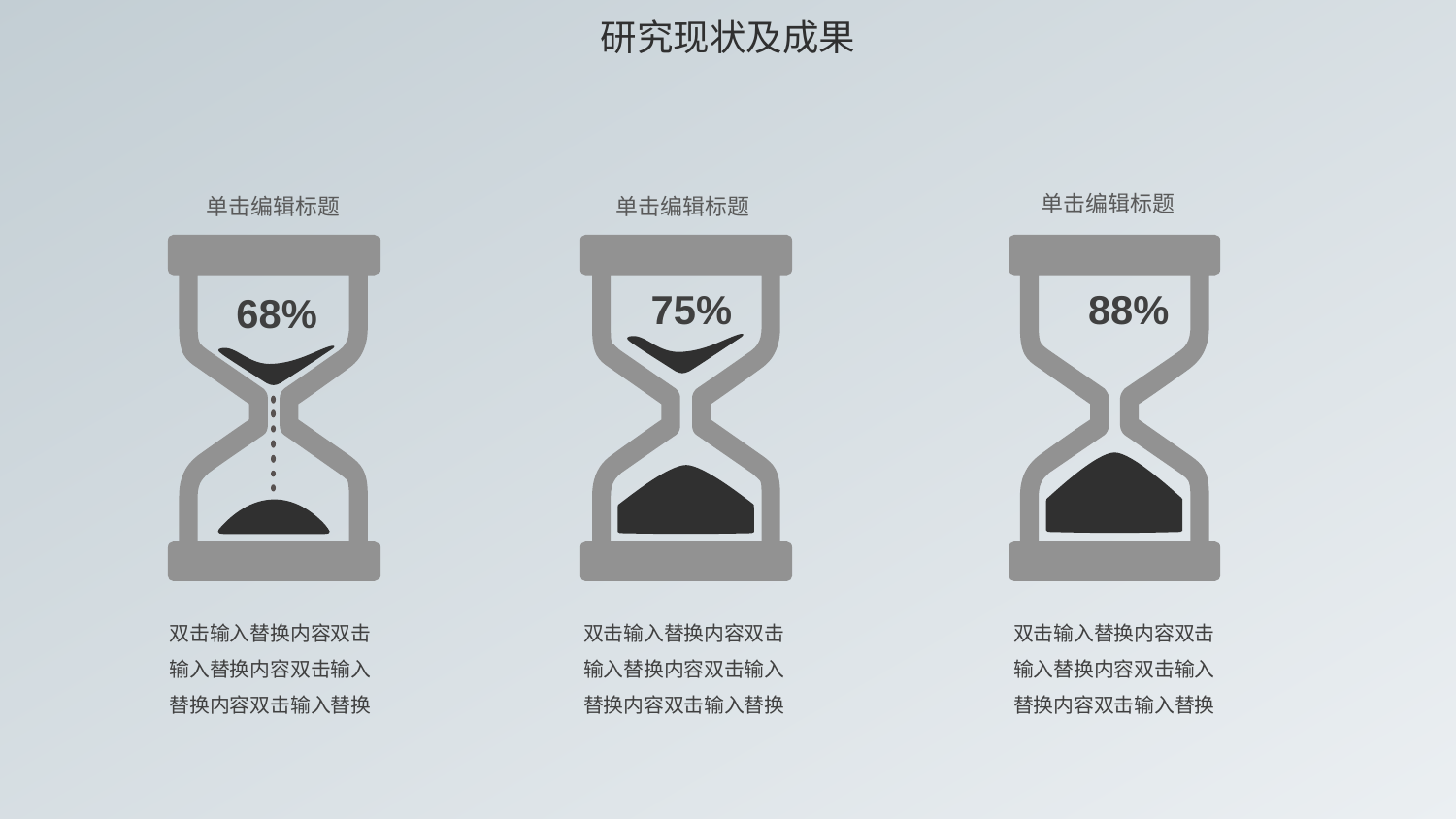

研究现状及成果
单击编辑标题
单击编辑标题
单击编辑标题

75%
双击输入替换内容双击输入替换内容双击输入替换内容双击输入替换
88%
双击输入替换内容双击输入替换内容双击输入替换内容双击输入替换
68%
双击输入替换内容双击输入替换内容双击输入替换内容双击输入替换